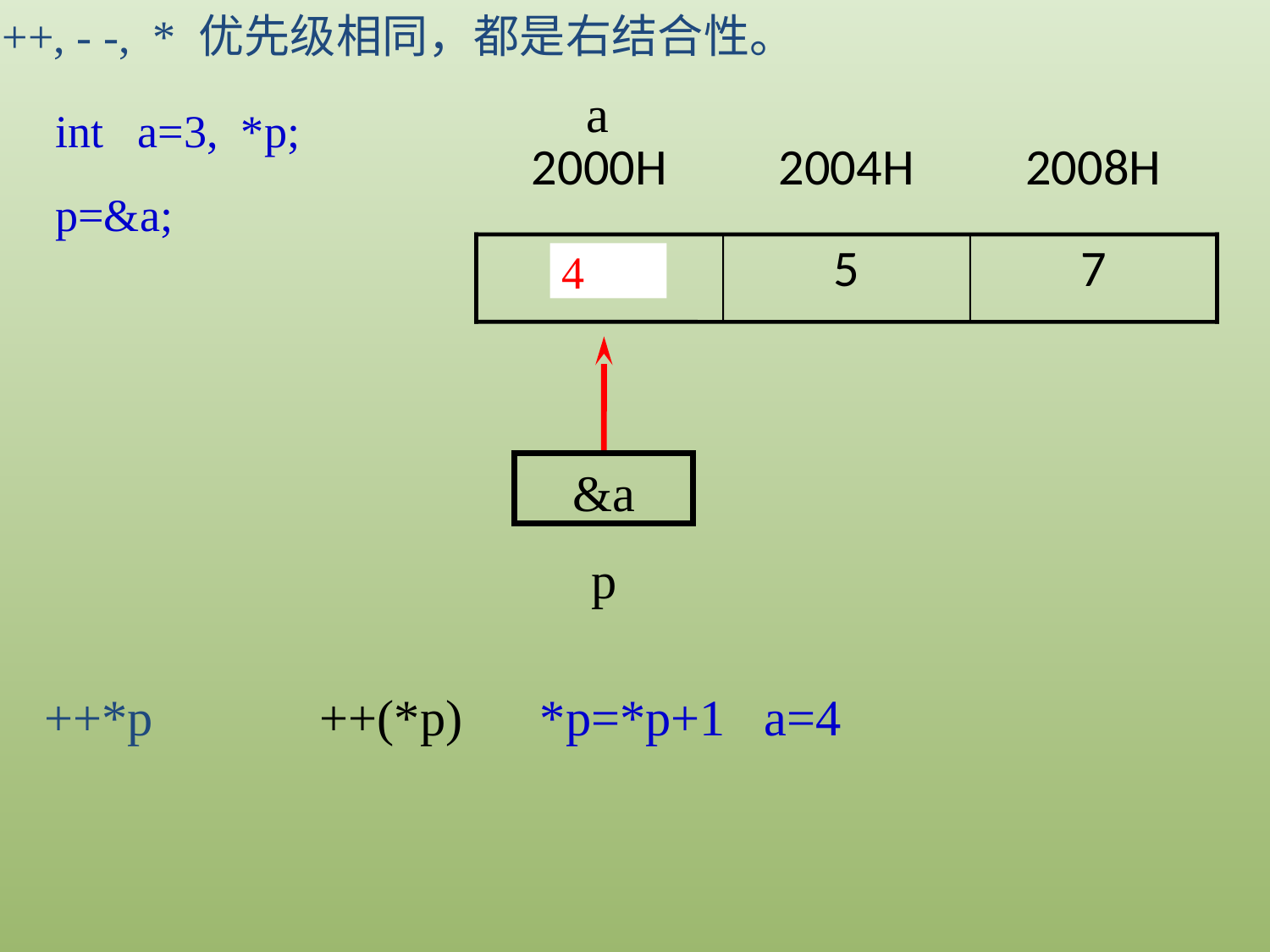

++, - -,  * 优先级相同，都是右结合性。
a
2000H

2004H

2008H

3

5

7

&a
p
int   a=3,  *p;
p=&a;
4
++*p
++(*p)      *p=*p+1   a=4
425